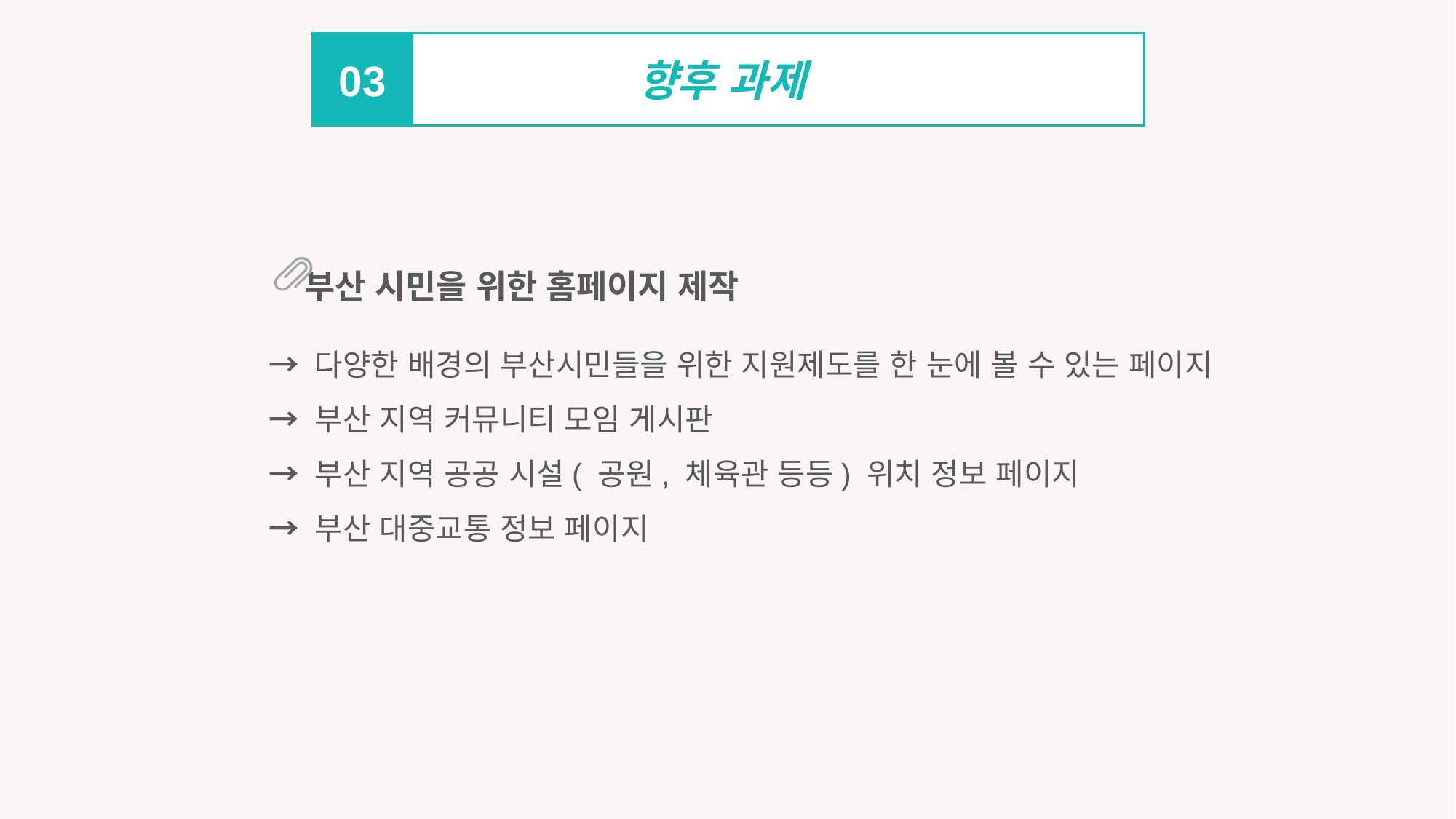

향후 과제
03

   부산 시민을 위한 홈페이지 제작

→ 다양한 배경의 부산시민들을 위한 지원제도를 한 눈에 볼 수 있는 페이지
→ 부산 지역 커뮤니티 모임 게시판
→ 부산 지역 공공 시설( 공원, 체육관 등등) 위치 정보 페이지
→ 부산 대중교통 정보 페이지